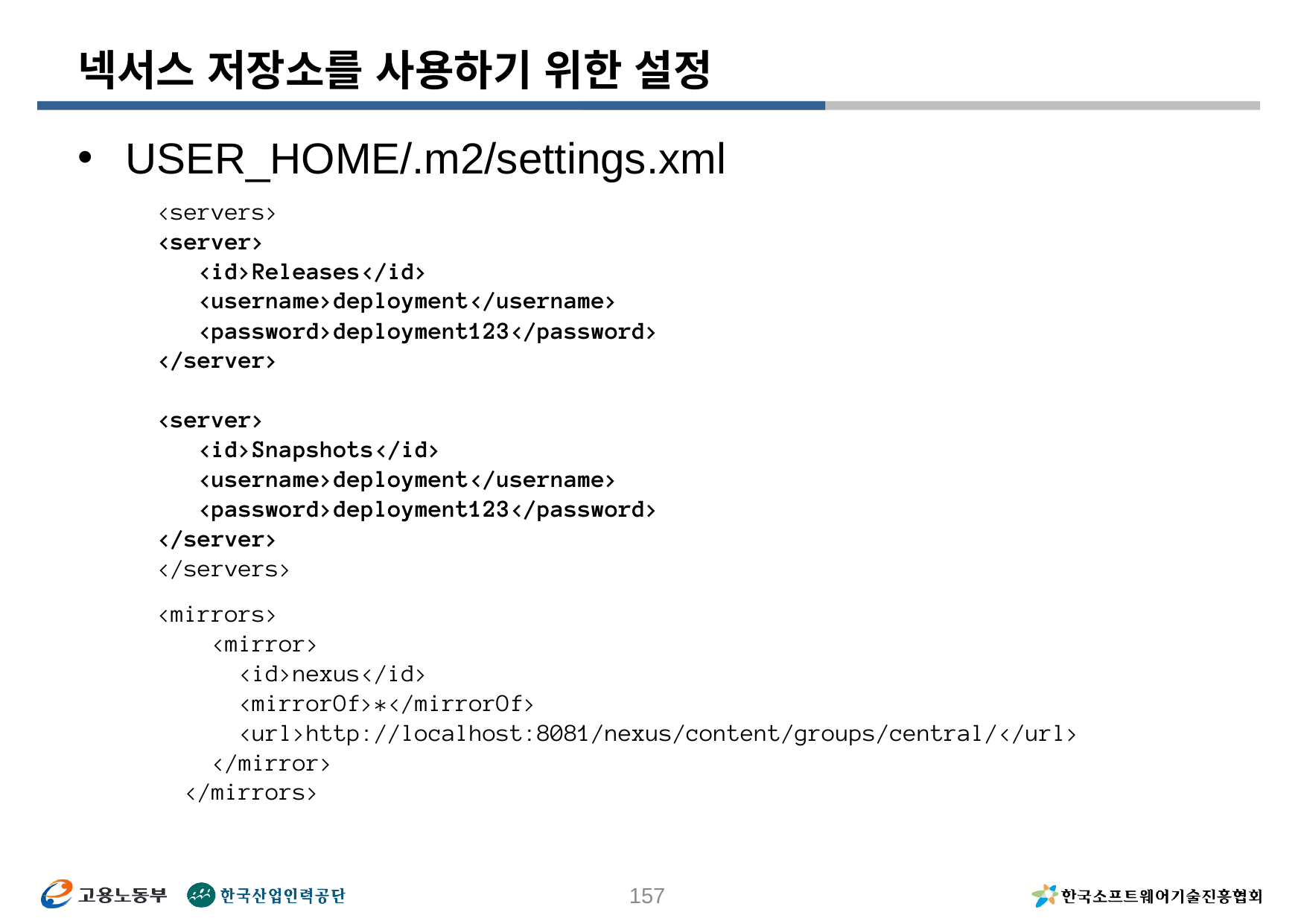

# 넥서스 저장소를 사용하기 위한 설정
USER_HOME/.m2/settings.xml
<servers>
<server>
   <id>Releases</id>
   <username>deployment</username>
   <password>deployment123</password>
</server>

<server>
   <id>Snapshots</id>
   <username>deployment</username>
   <password>deployment123</password>
</server>
</servers>
<mirrors>
    <mirror>
      <id>nexus</id>
      <mirrorOf>*</mirrorOf>
      <url>http://localhost:8081/nexus/content/groups/central/</url>
    </mirror>
  </mirrors>
157